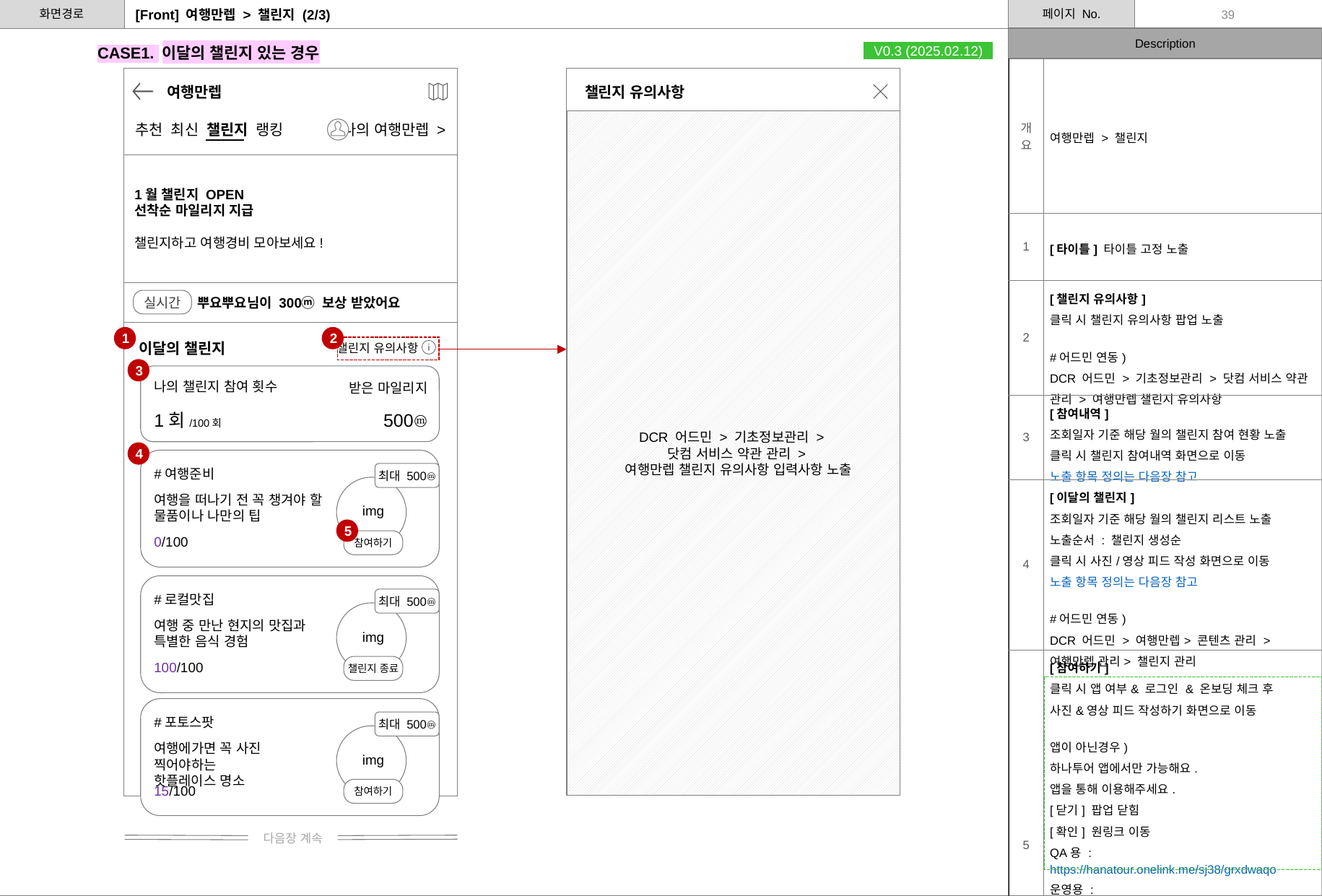

39
# [Front] 여행만렙 > 챌린지 (2/3)
CASE1. 이달의 챌린지 있는 경우
V0.3 (2025.02.12)
| 개요 | 여행만렙 > 챌린지 |
| --- | --- |
| 1 | [타이틀] 타이틀 고정 노출 |
| 2 | [챌린지 유의사항] 클릭 시 챌린지 유의사항 팝업 노출 #어드민 연동) DCR 어드민 > 기초정보관리 > 닷컴 서비스 약관 관리 > 여행만렙 챌린지 유의사항 |
| 3 | [참여내역] 조회일자 기준 해당 월의 챌린지 참여 현황 노출 클릭 시 챌린지 참여내역 화면으로 이동 노출 항목 정의는 다음장 참고 |
| 4 | [이달의 챌린지] 조회일자 기준 해당 월의 챌린지 리스트 노출 노출순서 : 챌린지 생성순 클릭 시 사진/영상 피드 작성 화면으로 이동 노출 항목 정의는 다음장 참고 #어드민 연동) DCR 어드민 > 여행만렙> 콘텐츠 관리 > 여행만렙 관리> 챌린지 관리 |
| 5 | [참여하기] 클릭 시 앱 여부& 로그인 & 온보딩 체크 후 사진&영상 피드 작성하기 화면으로 이동 앱이 아닌경우) 하나투어 앱에서만 가능해요. 앱을 통해 이용해주세요. [닫기] 팝업 닫힘 [확인] 원링크 이동 QA용 : https://hanatour.onelink.me/sj38/grxdwaqo 운영용 : https://hanatour.onelink.me/sj38/5gd1hze3 로그인하지 않은 경우) 로그인 화면 이동 > 로그인 이후 피드 작성 화면으로 이동 온보딩하지 않은 경우) 온보딩 화면 이동 > 온보딩 후 여행만렙 메인으로 이동 |

 여행만렙
 챌린지 유의사항

DCR 어드민 > 기초정보관리 >
닷컴 서비스 약관 관리 >
여행만렙 챌린지 유의사항 입력사항 노출
추천  최신  챌린지  랭킹
나의 여행만렙 >

1월 챌린지 OPEN
선착순 마일리지 지급

챌린지하고 여행경비 모아보세요!

뿌요뿌요님이 300ⓜ 보상 받았어요
실시간
1
2
이달의 챌린지
챌린지 유의사항

3

나의 챌린지 참여 횟수
받은 마일리지
1회/100회
500ⓜ
4

#여행준비
최대 500ⓜ

참여하기
여행을 떠나기 전 꼭 챙겨야 할
물품이나 나만의 팁
img
0/100
5

#로컬맛집
최대 500ⓜ

챌린지 종료
여행 중 만난 현지의 맛집과
특별한 음식 경험
img
100/100

#포토스팟
최대 500ⓜ

참여하기
여행에가면 꼭 사진 찍어야하는
핫플레이스 명소
img
15/100
다음장 계속